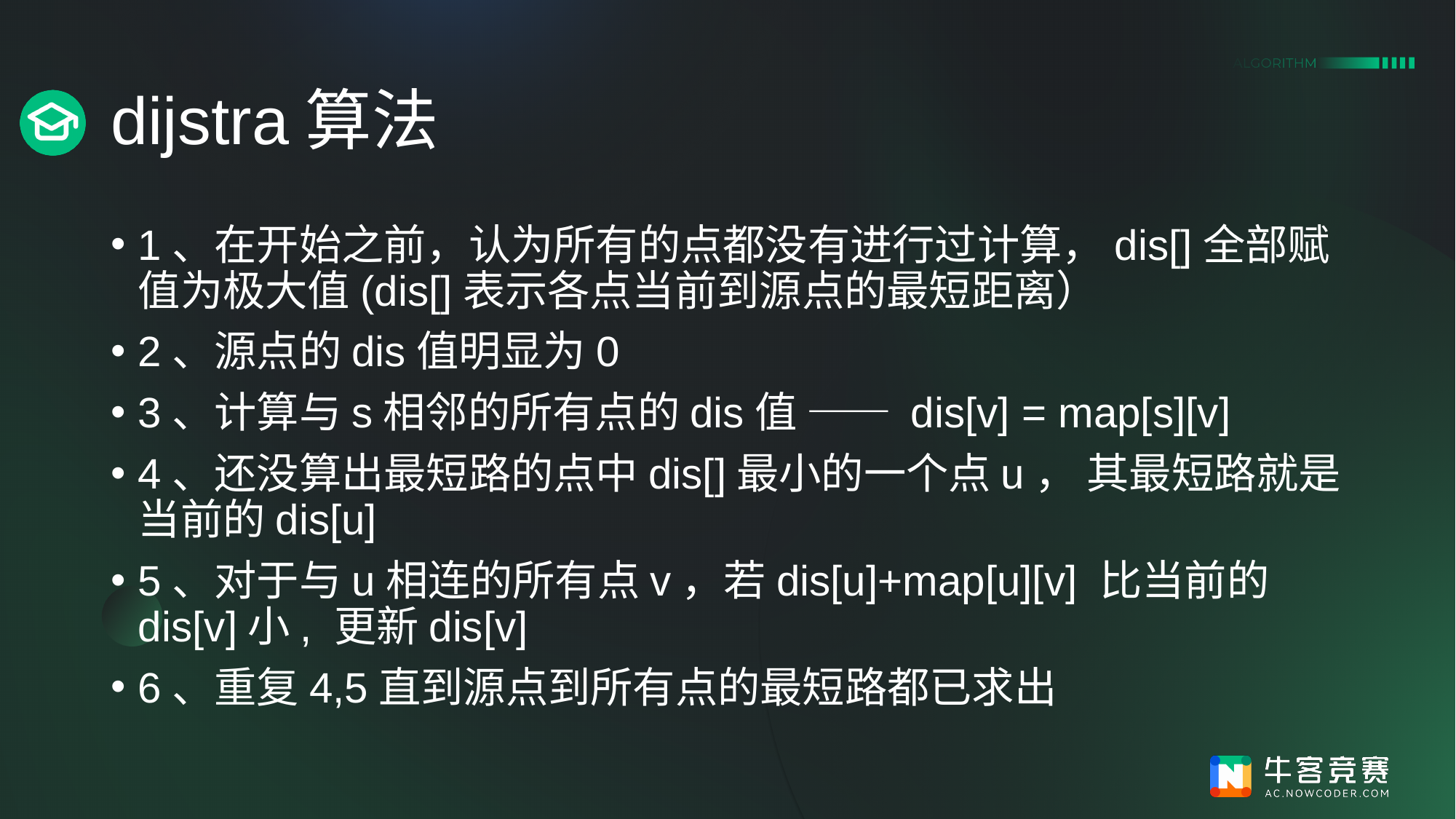

# dijstra算法
1、在开始之前，认为所有的点都没有进行过计算，dis[]全部赋值为极大值(dis[]表示各点当前到源点的最短距离）
2、源点的dis值明显为0
3、计算与s相邻的所有点的dis值 —— dis[v] = map[s][v]
4、还没算出最短路的点中dis[]最小的一个点u， 其最短路就是当前的dis[u]
5、对于与u相连的所有点v，若dis[u]+map[u][v] 比当前的dis[v]小, 更新dis[v]
6、重复4,5直到源点到所有点的最短路都已求出